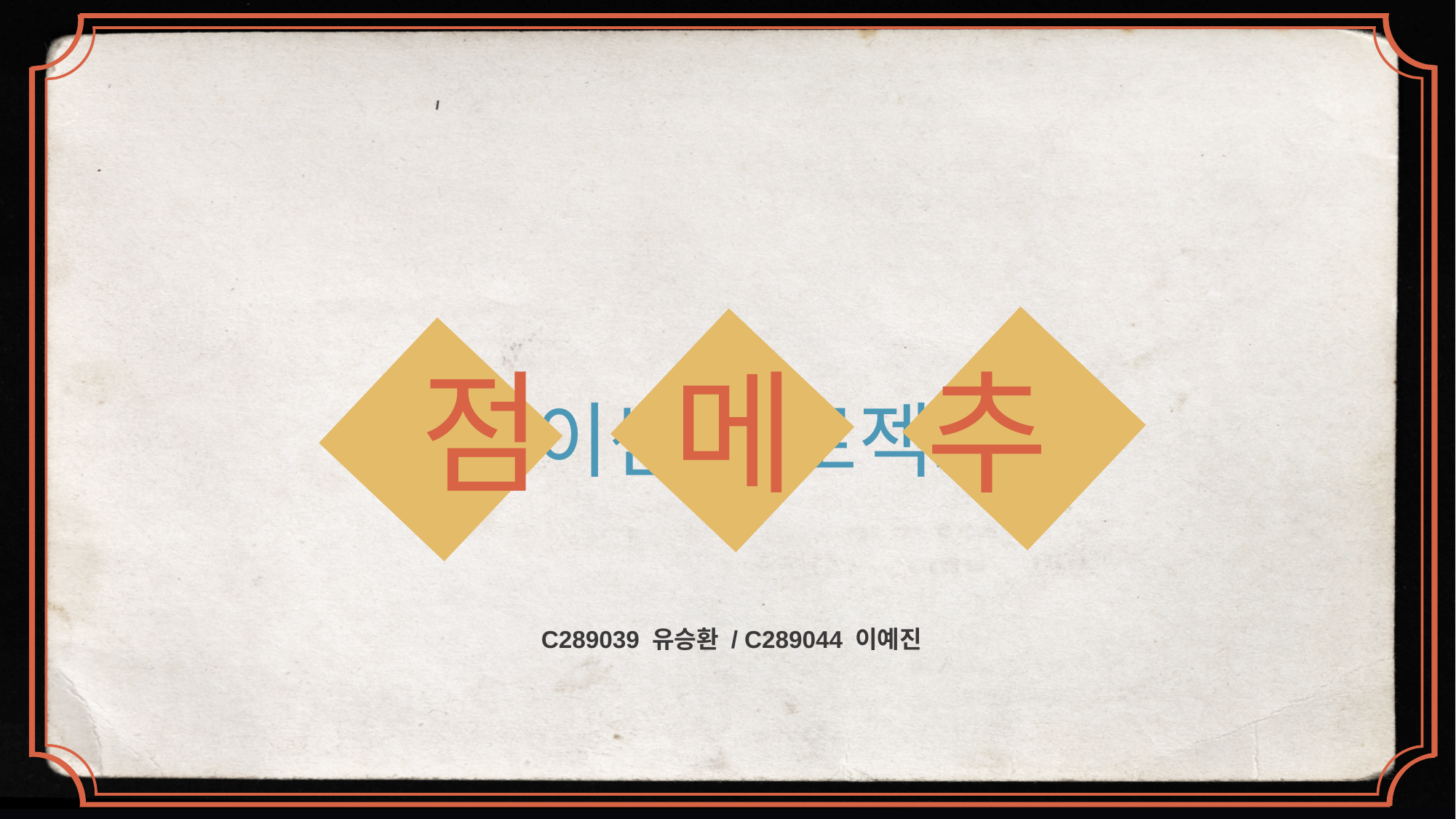

# 파이썬 프로젝트
점   메   추

C289039 유승환 / C289044 이예진